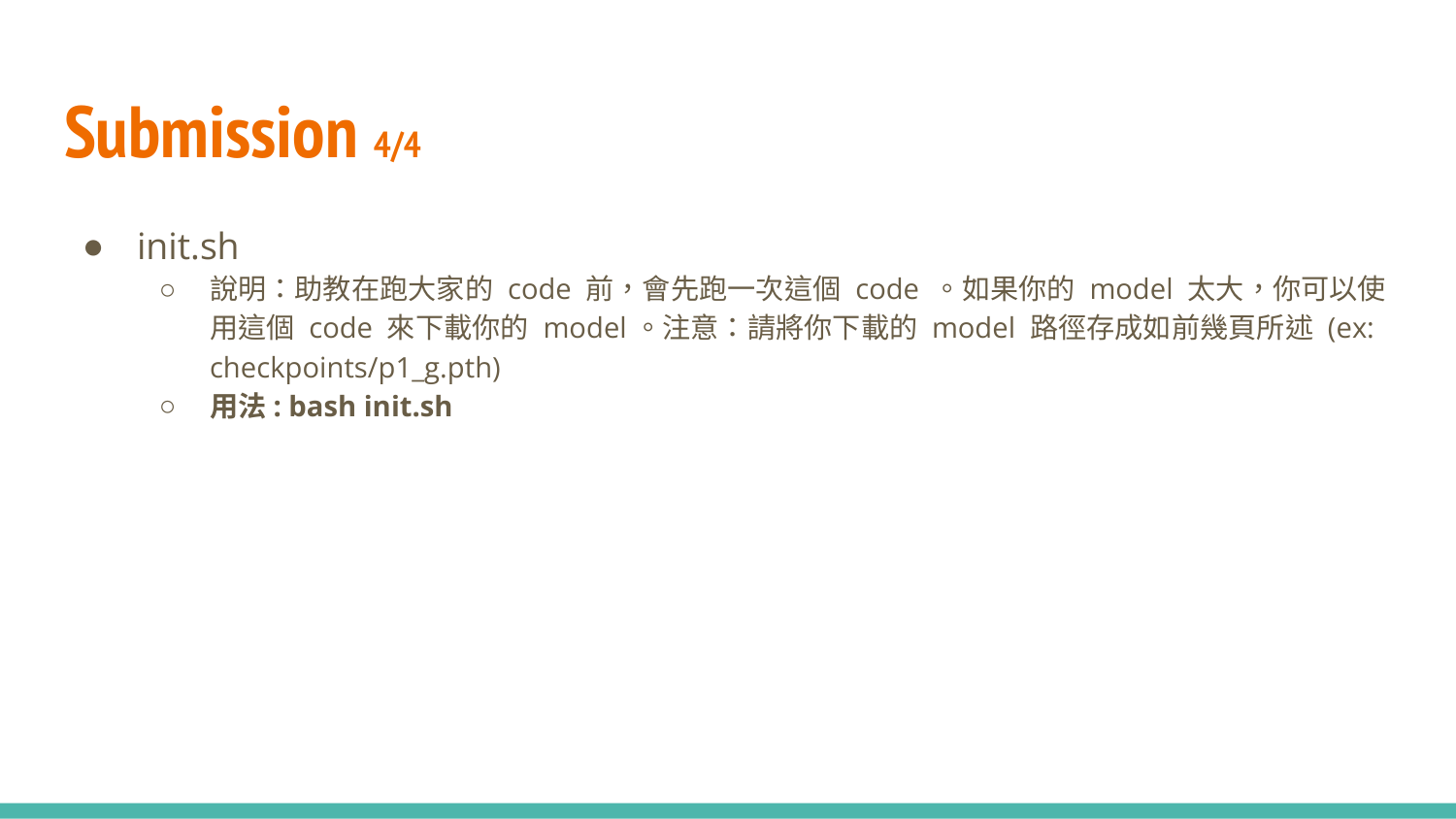

# Submission 4/4

init.sh
說明：助教在跑大家的 code 前，會先跑一次這個 code 。如果你的 model 太大，你可以使用這個 code 來下載你的 model。注意：請將你下載的 model 路徑存成如前幾頁所述 (ex: checkpoints/p1_g.pth)
用法: bash init.sh